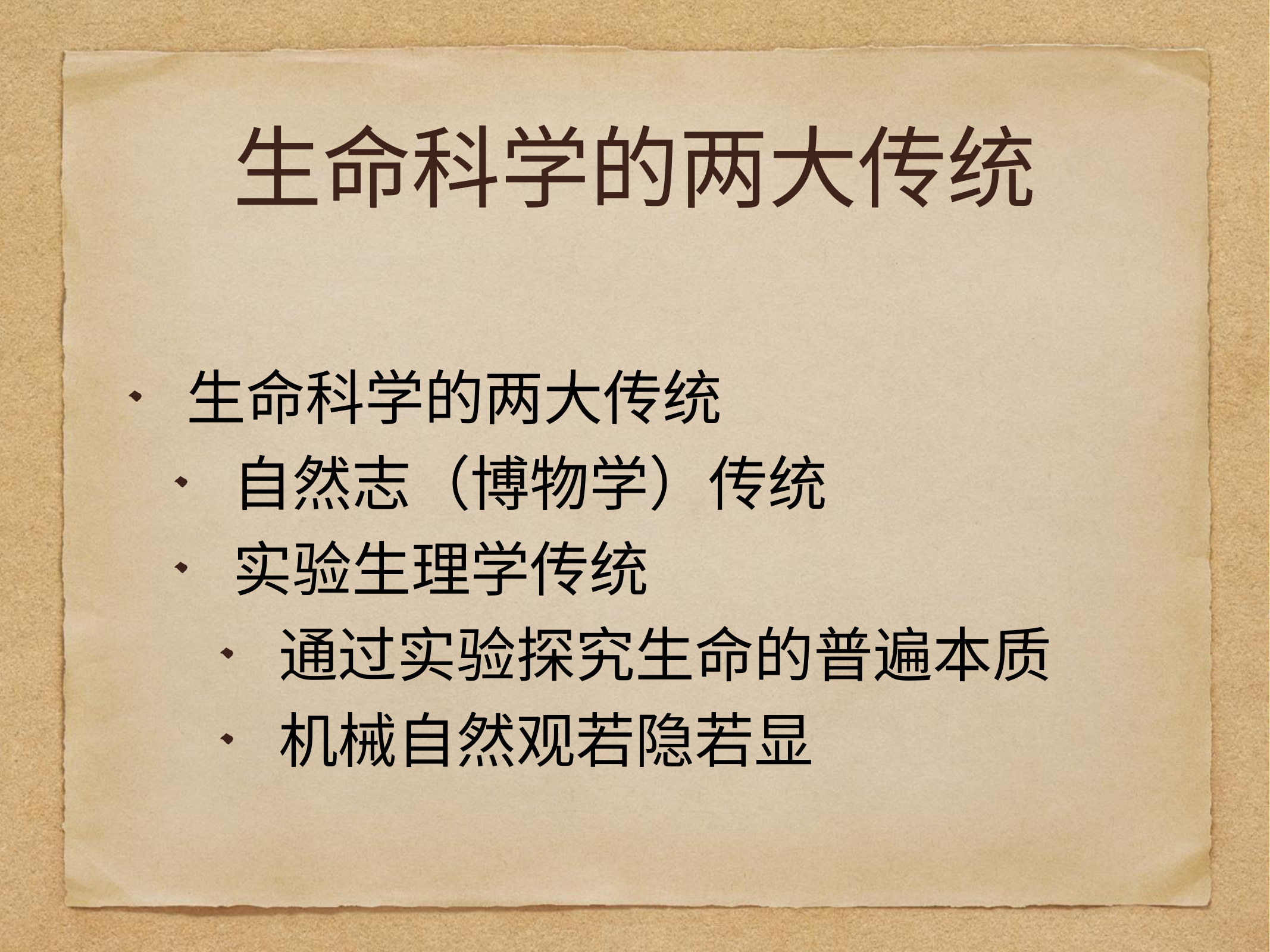

# 生命科学的两大传统
生命科学的两大传统
自然志（博物学）传统
实验生理学传统
通过实验探究生命的普遍本质
机械自然观若隐若显